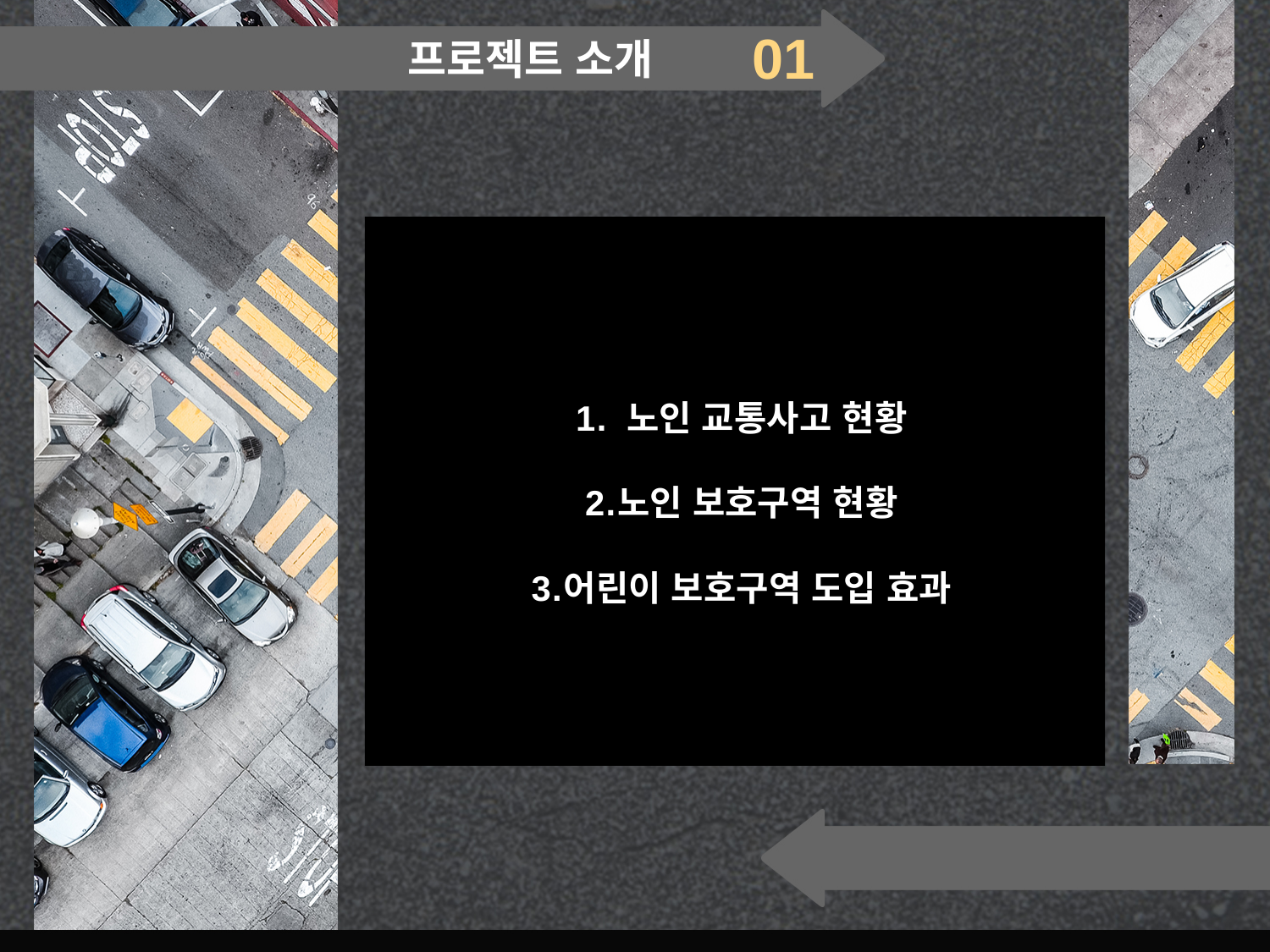

01
프로젝트 소개
 노인 교통사고 현황
노인 보호구역 현황
어린이 보호구역 도입 효과